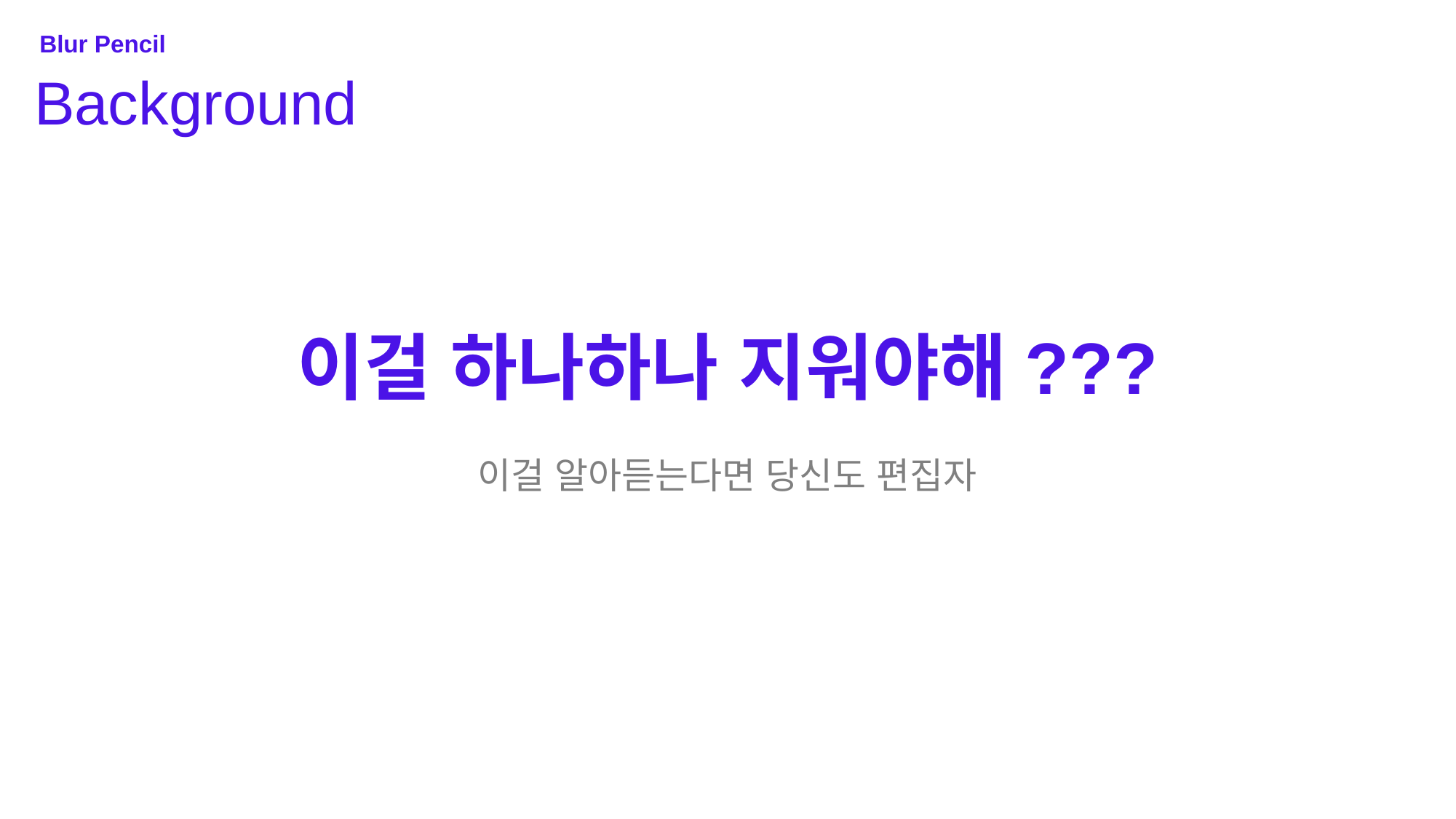

Blur Pencil
Background
이걸 하나하나 지워야해???

이걸 알아듣는다면 당신도 편집자